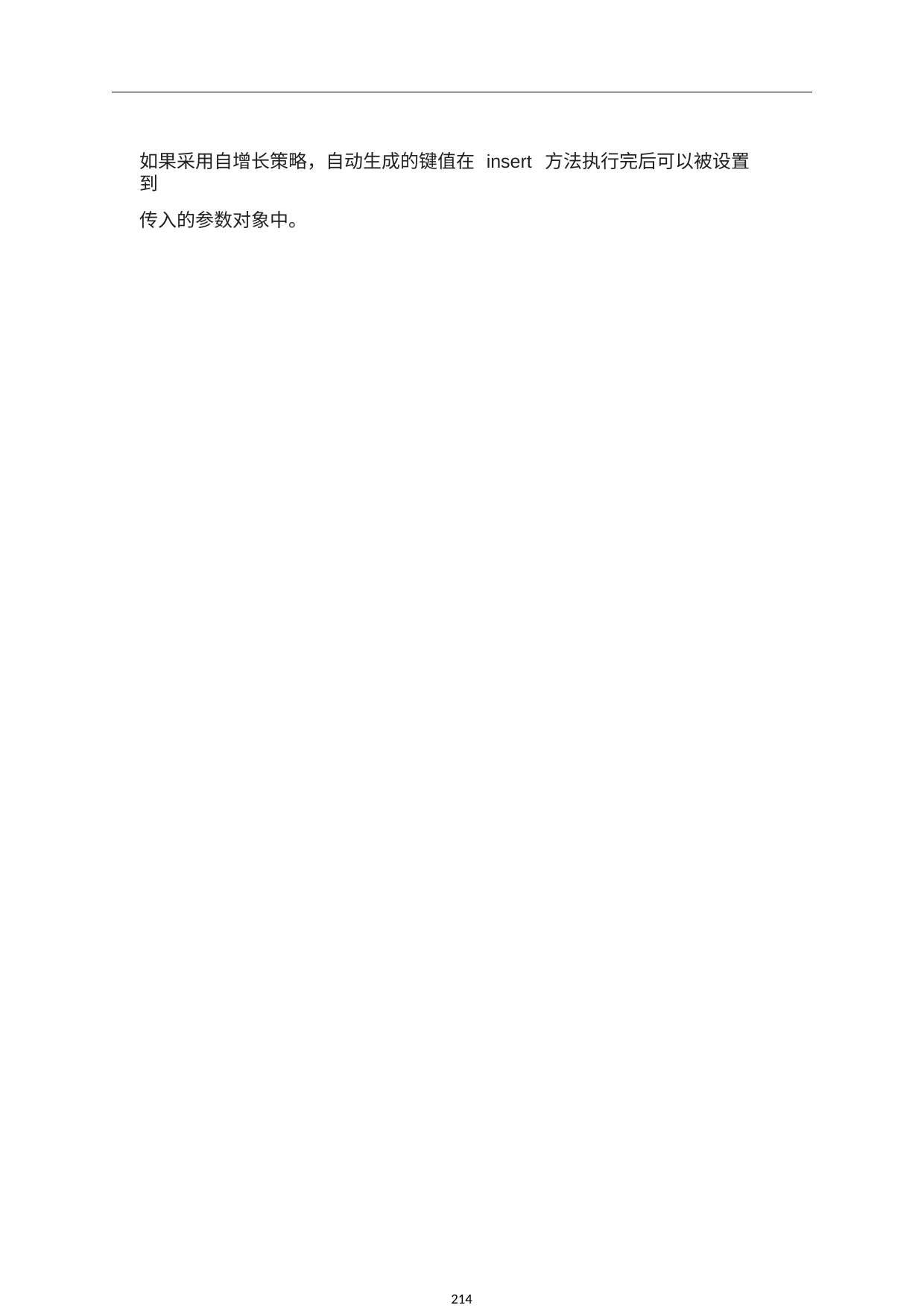

如果采用自增长策略，自动生成的键值在 insert 方法执行完后可以被设置到
传入的参数对象中。
214